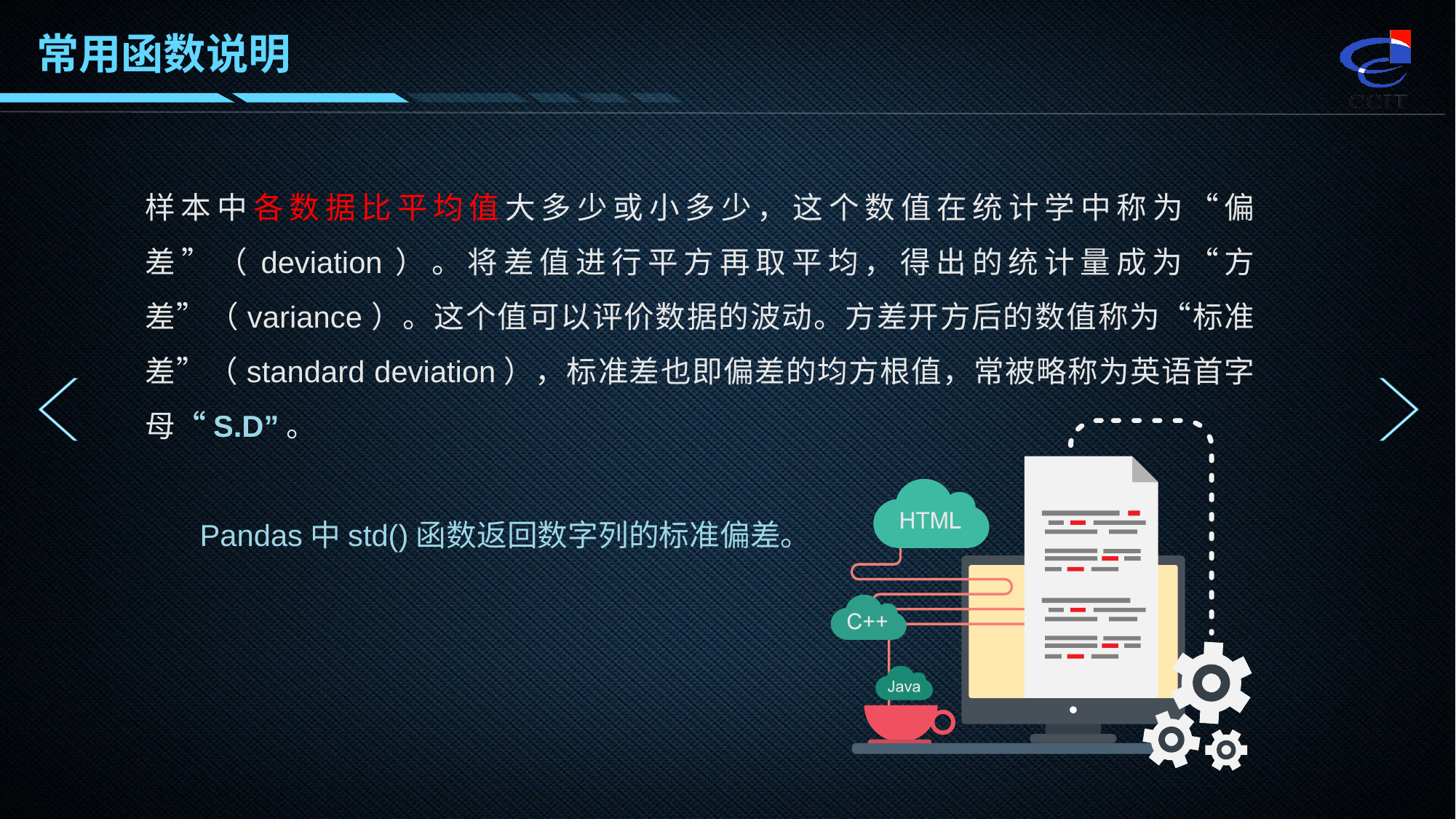

常用函数说明
样本中各数据比平均值大多少或小多少，这个数值在统计学中称为“偏差”（deviation）。将差值进行平方再取平均，得出的统计量成为“方差”（variance）。这个值可以评价数据的波动。方差开方后的数值称为“标准差”（standard deviation），标准差也即偏差的均方根值，常被略称为英语首字母“S.D”。

Pandas中std()函数返回数字列的标准偏差。